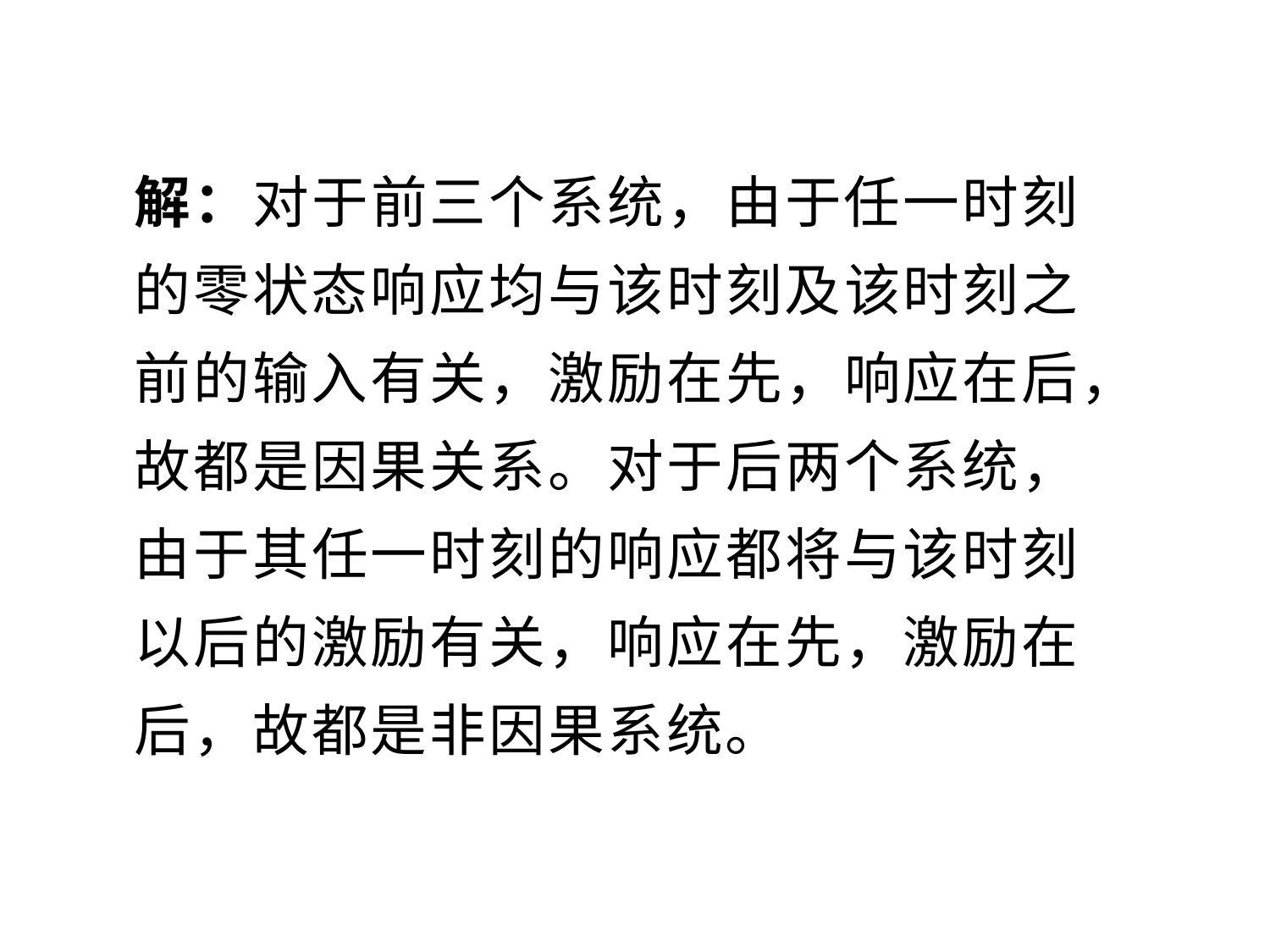

解：对于前三个系统，由于任一时刻的零状态响应均与该时刻及该时刻之前的输入有关，激励在先，响应在后，故都是因果关系。对于后两个系统，由于其任一时刻的响应都将与该时刻以后的激励有关，响应在先，激励在后，故都是非因果系统。